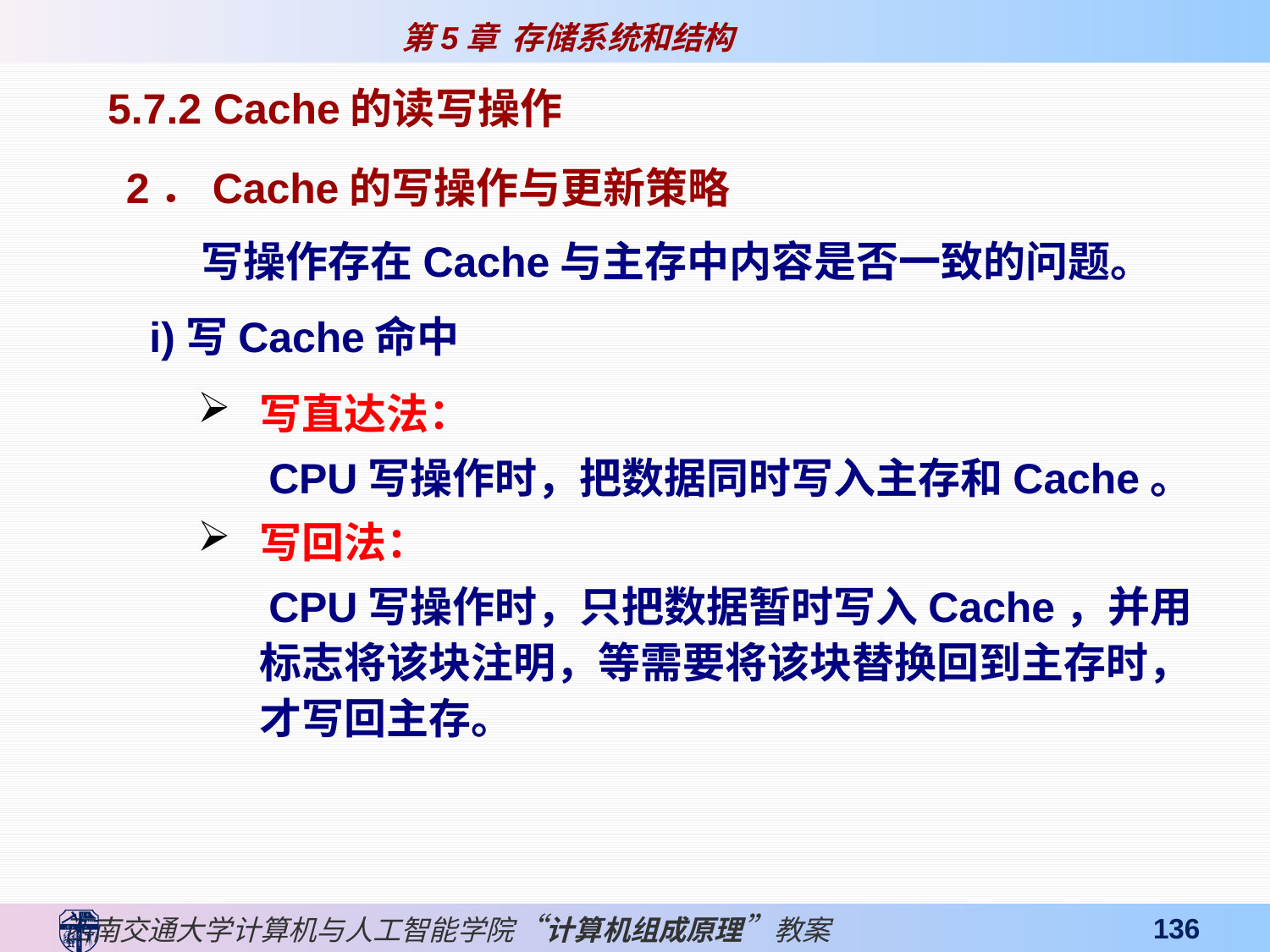

5.7.2 Cache的读写操作
  2．Cache的写操作与更新策略
写操作存在Cache与主存中内容是否一致的问题。
 i)写Cache命中
写直达法：
      CPU写操作时，把数据同时写入主存和Cache。
写回法：
      CPU写操作时，只把数据暂时写入Cache，并用标志将该块注明，等需要将该块替换回到主存时，才写回主存。